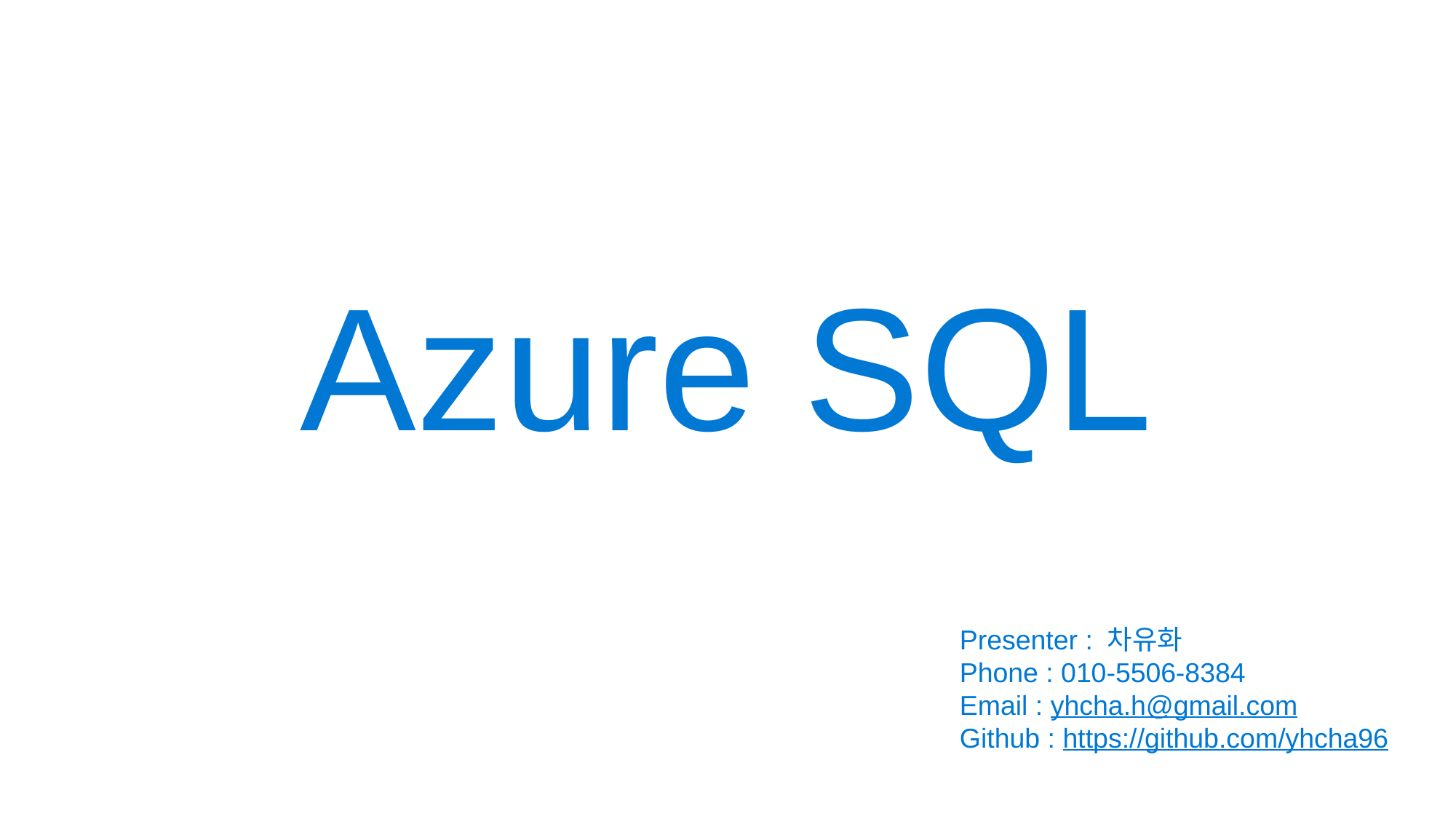

Azure SQL
Presenter : 차유화
Phone : 010-5506-8384
Email : yhcha.h@gmail.com
Github : https://github.com/yhcha96